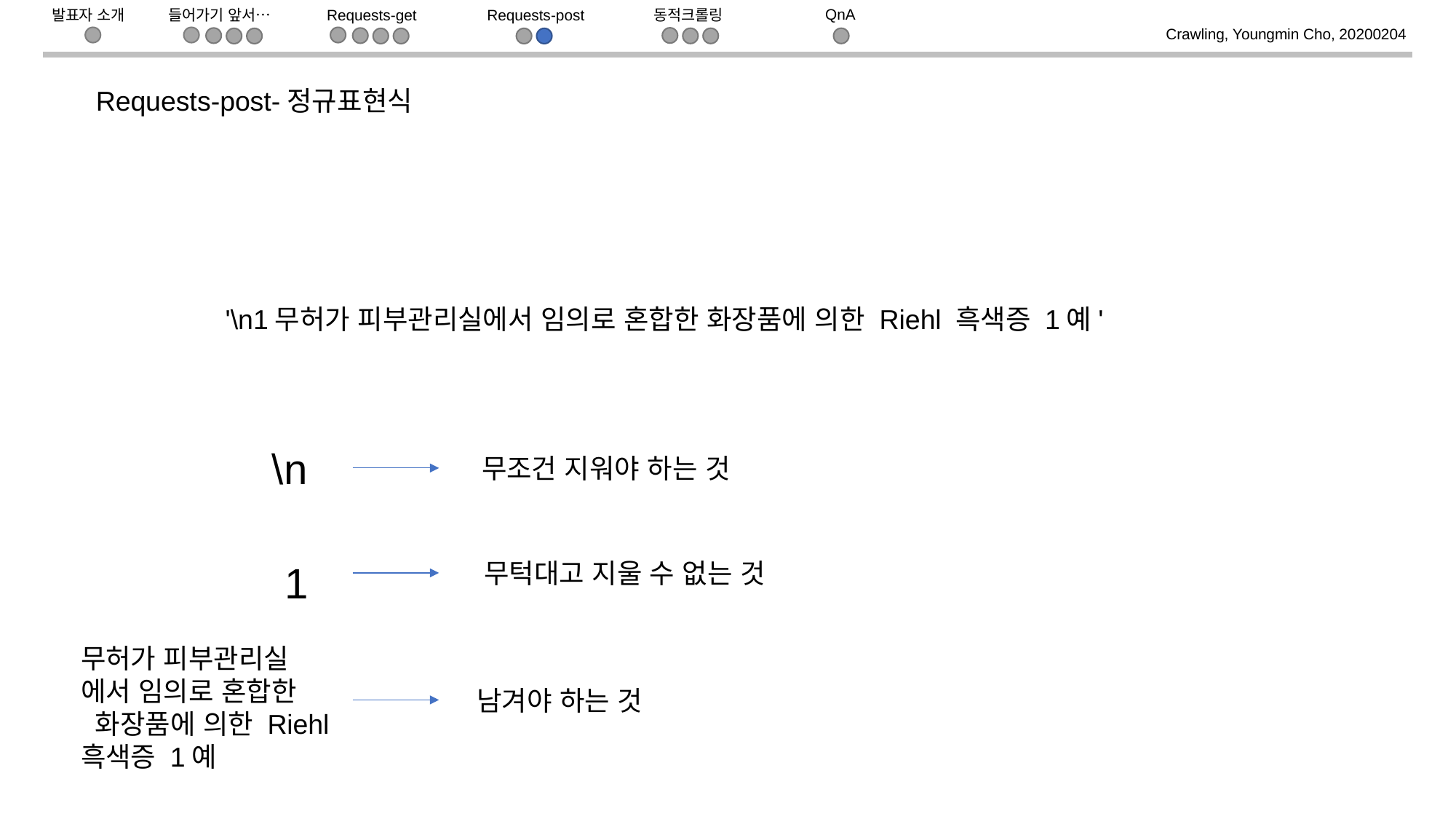

들어가기 앞서…
Requests-get
동적크롤링
QnA
Requests-post
발표자 소개
Crawling, Youngmin Cho, 20200204

Requests-post-정규표현식
'\n1무허가 피부관리실에서 임의로 혼합한 화장품에 의한 Riehl 흑색증 1예'
\n
무조건 지워야 하는 것
1
무턱대고 지울 수 없는 것
무허가 피부관리실
에서 임의로 혼합한
 화장품에 의한 Riehl
흑색증 1예
남겨야 하는 것